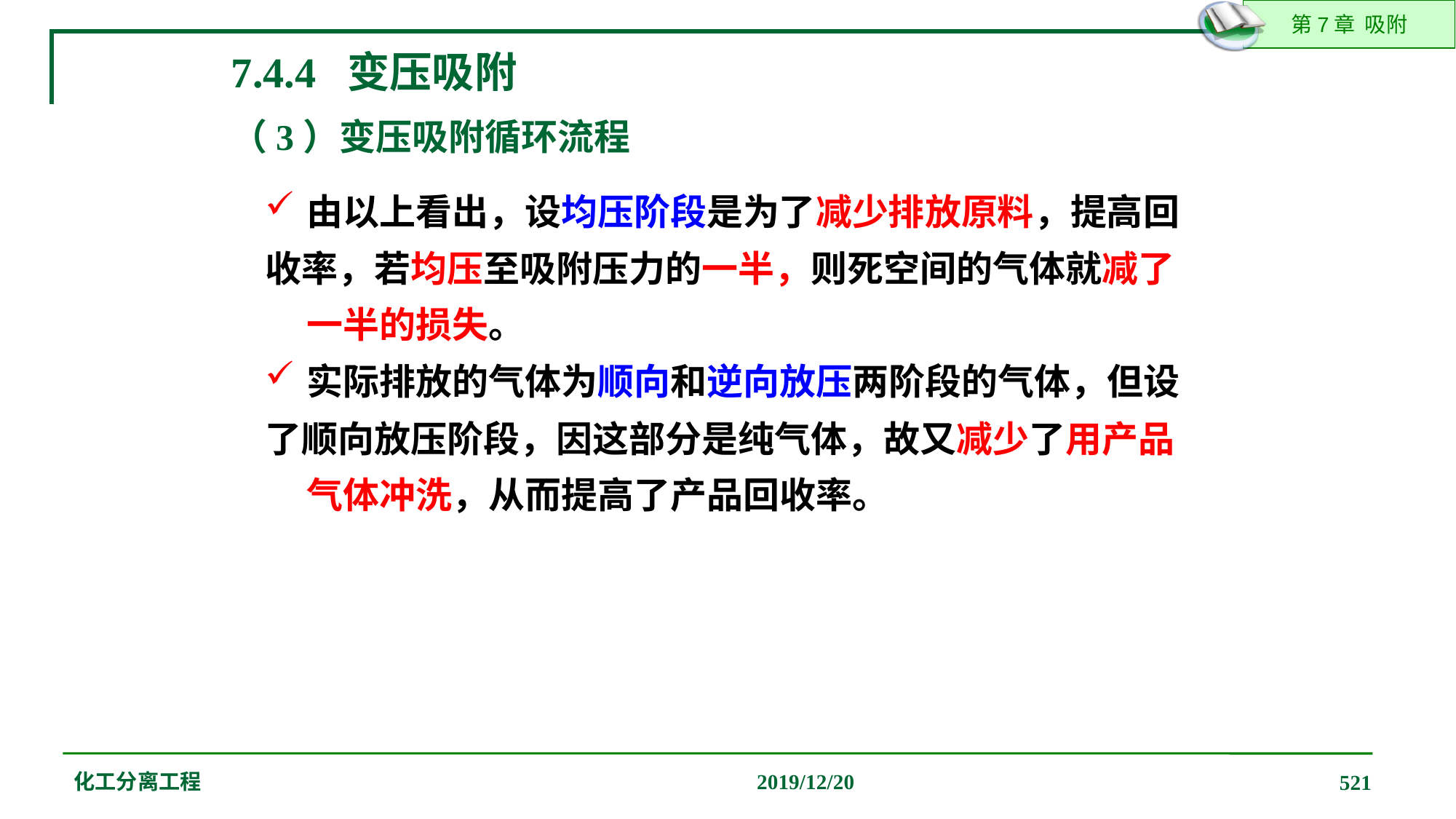

7.4.4  变压吸附
（3）变压吸附循环流程
由以上看出，设均压阶段是为了减少排放原料，提高回
收率，若均压至吸附压力的一半，则死空间的气体就减了一半的损失。
实际排放的气体为顺向和逆向放压两阶段的气体，但设
了顺向放压阶段，因这部分是纯气体，故又减少了用产品气体冲洗，从而提高了产品回收率。

化工分离工程
2019/12/20
521